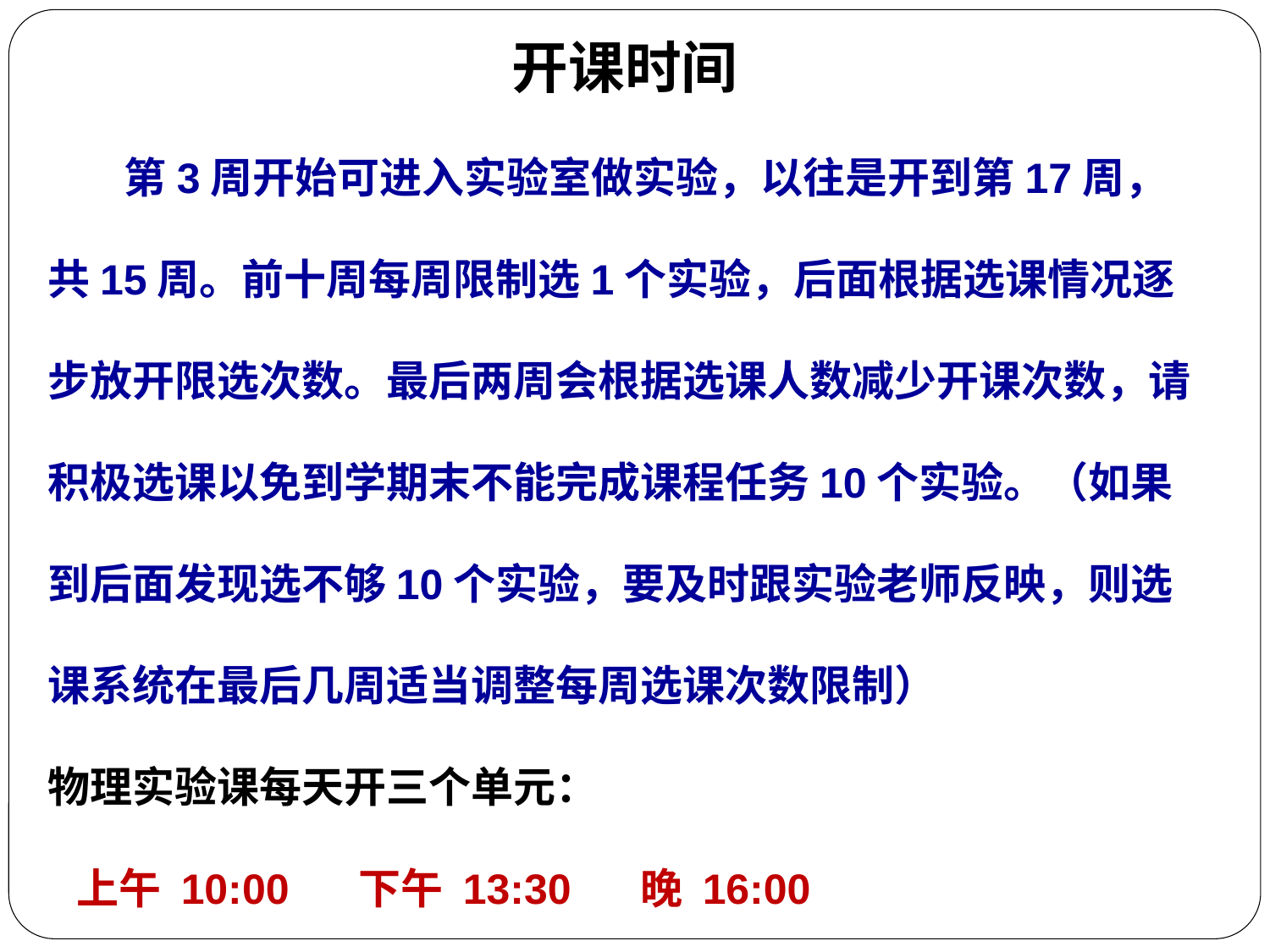

开课时间
       第3周开始可进入实验室做实验，以往是开到第17周，共15周。前十周每周限制选1个实验，后面根据选课情况逐步放开限选次数。最后两周会根据选课人数减少开课次数，请积极选课以免到学期末不能完成课程任务10个实验。（如果到后面发现选不够10个实验，要及时跟实验老师反映，则选课系统在最后几周适当调整每周选课次数限制）
物理实验课每天开三个单元：
  上午 10:00     下午 13:30     晚 16:00